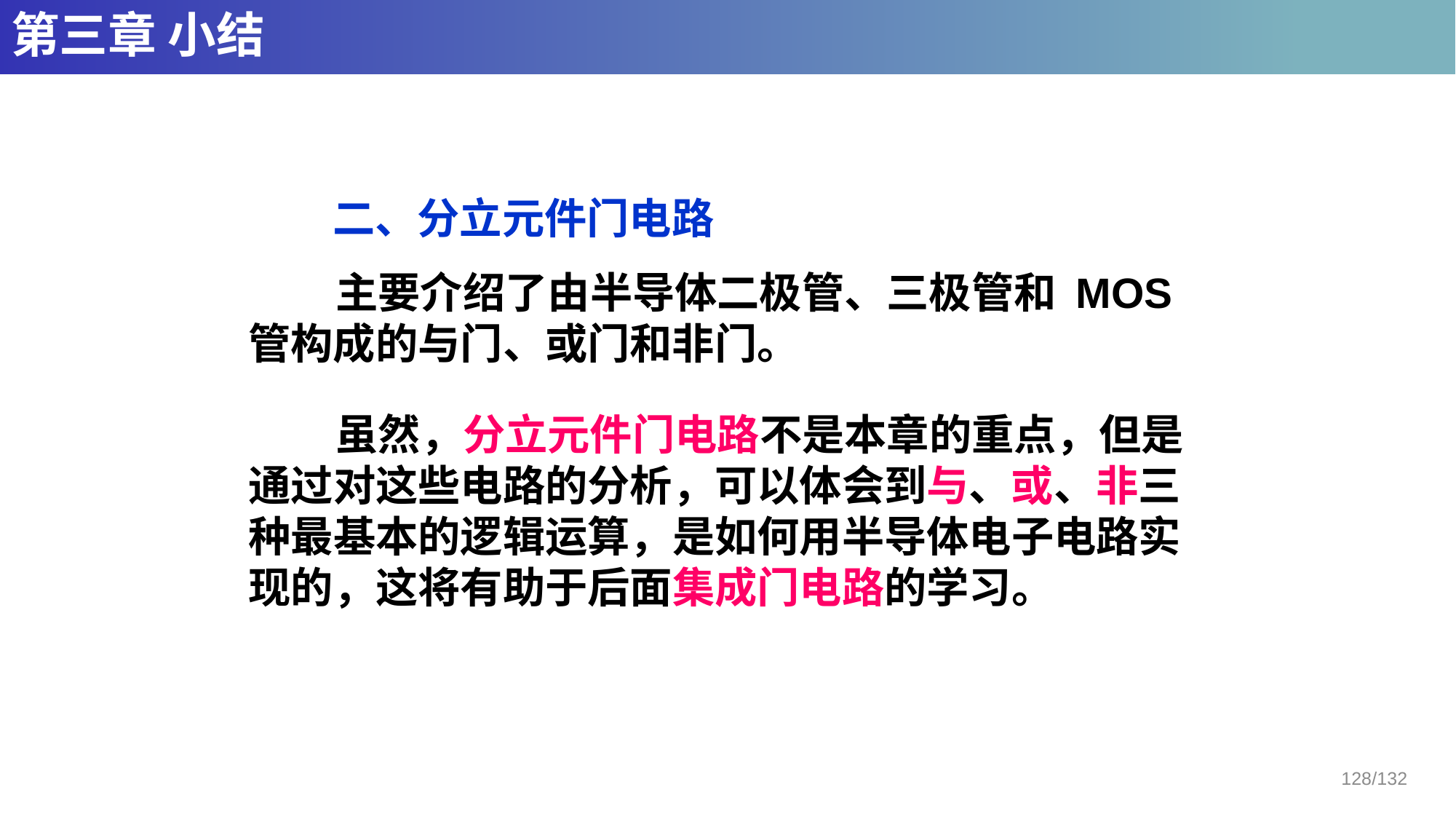

# 第三章 小结
二、分立元件门电路
        主要介绍了由半导体二极管、三极管和 MOS 管构成的与门、或门和非门。
        虽然，分立元件门电路不是本章的重点，但是通过对这些电路的分析，可以体会到与、或、非三种最基本的逻辑运算，是如何用半导体电子电路实现的，这将有助于后面集成门电路的学习。
128/132